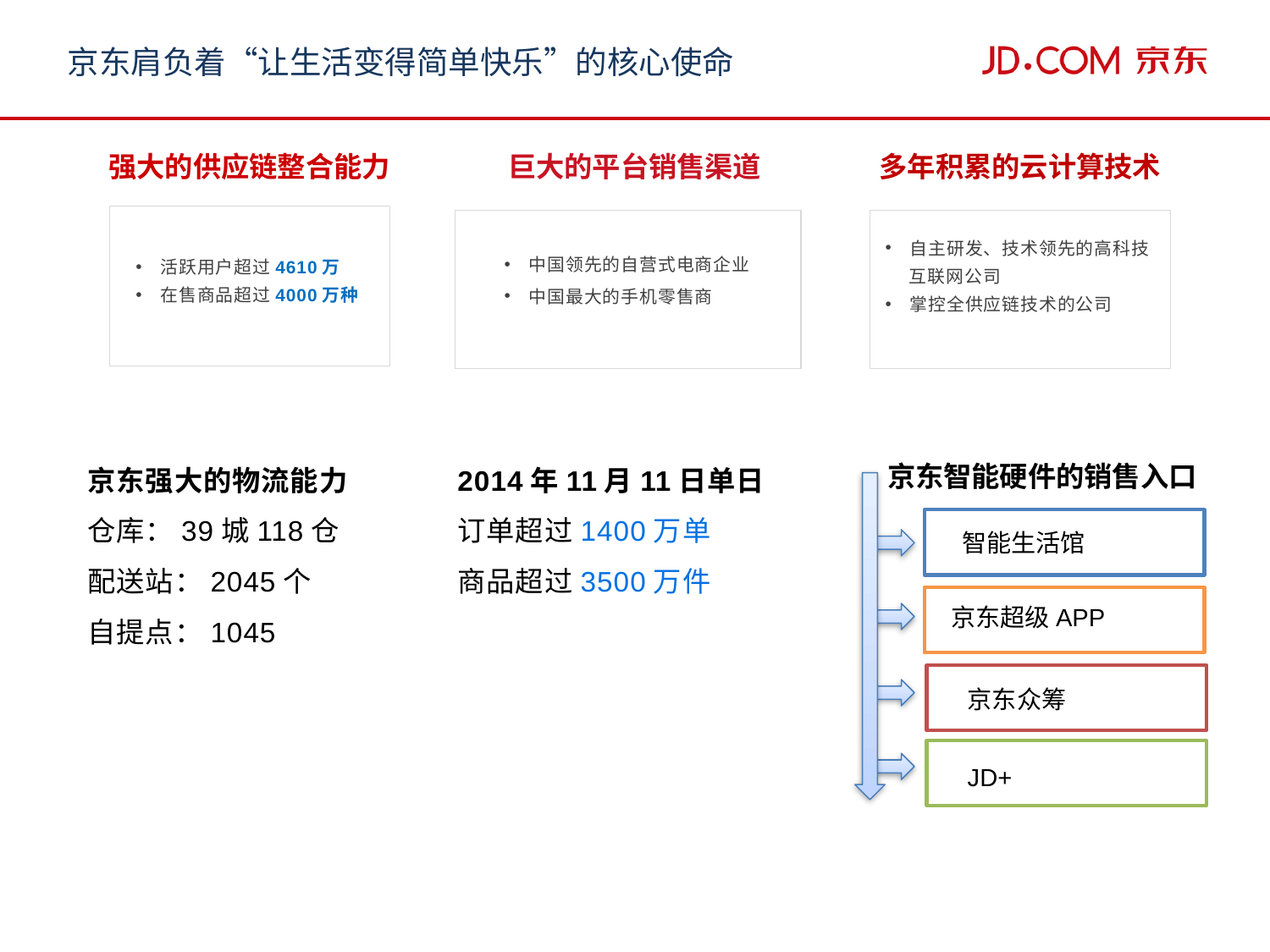

京东肩负着“让生活变得简单快乐”的核心使命
多年积累的云计算技术
强大的供应链整合能力

巨大的平台销售渠道

自主研发、技术领先的高科技
    互联网公司
掌控全供应链技术的公司
中国领先的自营式电商企业
中国最大的手机零售商
活跃用户超过4610万
在售商品超过4000万种
京东强大的物流能力
仓库：39城118仓
配送站：2045个
自提点：1045
2014年11月11日单日
订单超过1400万单
商品超过3500万件
京东智能硬件的销售入口

智能生活馆

     京东超级APP

京东众筹

JD+